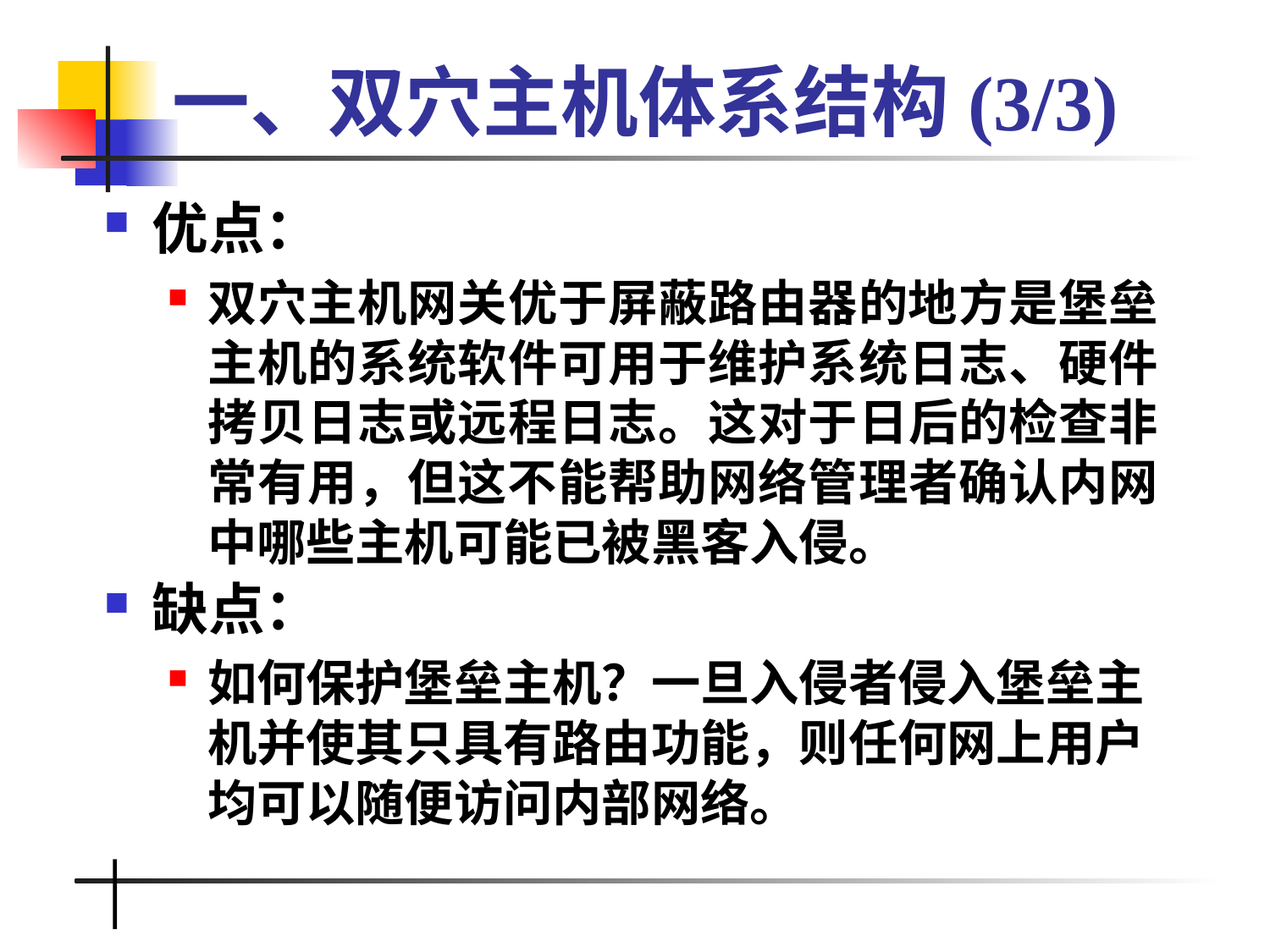

# 一、双穴主机体系结构(3/3)
优点：
双穴主机网关优于屏蔽路由器的地方是堡垒主机的系统软件可用于维护系统日志、硬件拷贝日志或远程日志。这对于日后的检查非常有用，但这不能帮助网络管理者确认内网中哪些主机可能已被黑客入侵。
缺点：
如何保护堡垒主机？一旦入侵者侵入堡垒主机并使其只具有路由功能，则任何网上用户均可以随便访问内部网络。